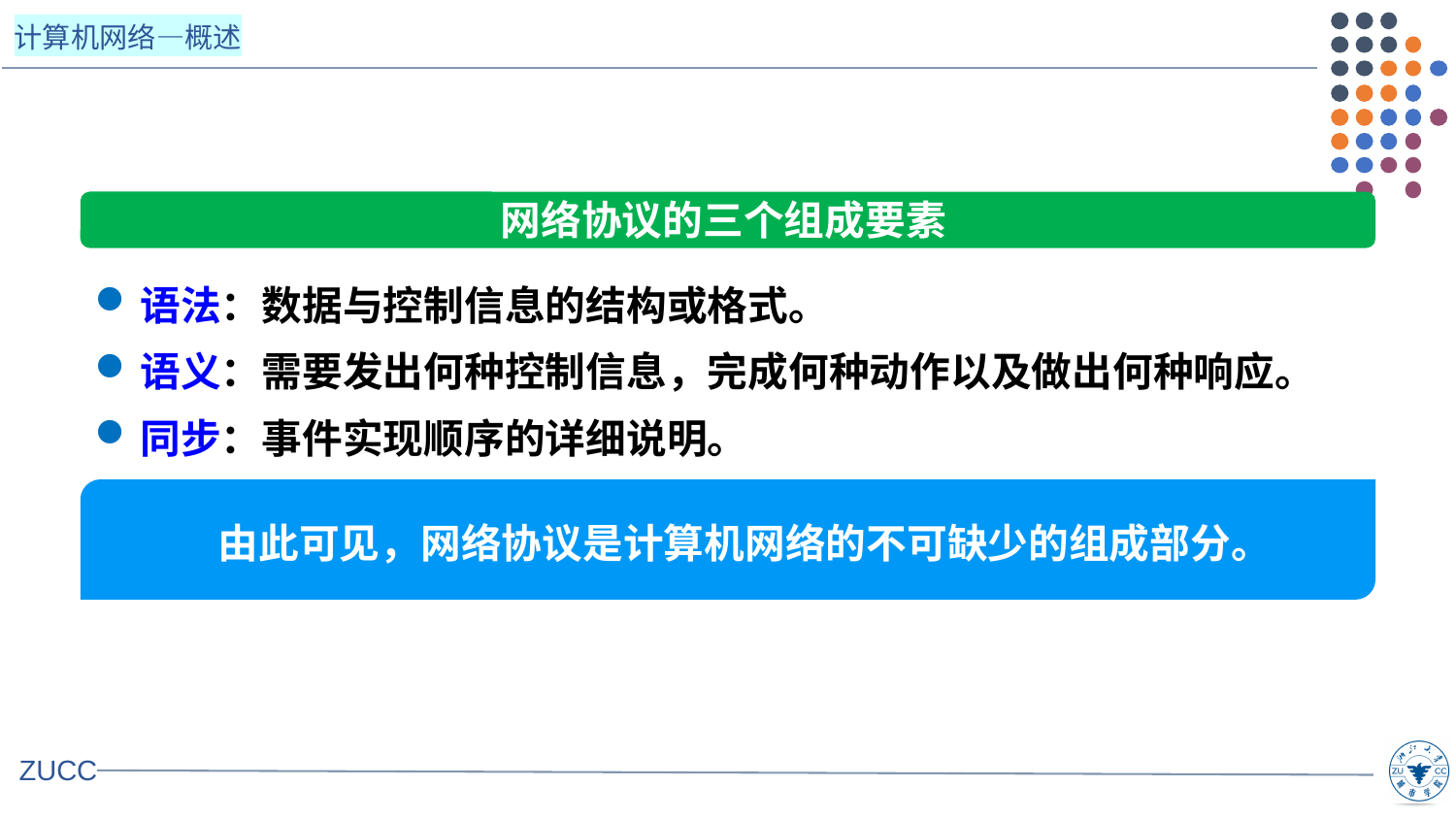

网络协议的三个组成要素

语法：数据与控制信息的结构或格式。
语义：需要发出何种控制信息，完成何种动作以及做出何种响应。
同步：事件实现顺序的详细说明。

由此可见，网络协议是计算机网络的不可缺少的组成部分。